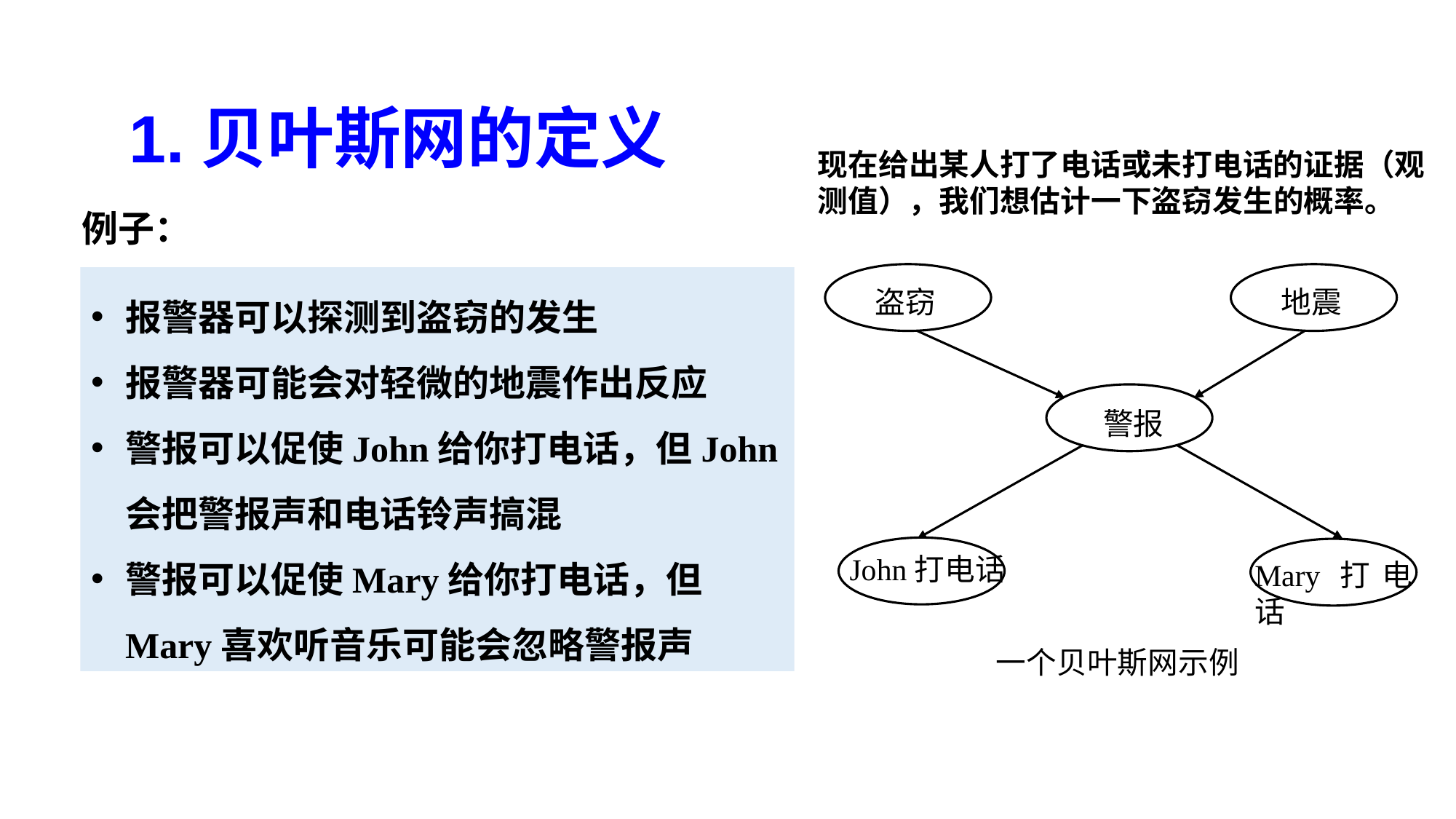

1.贝叶斯网的定义
现在给出某人打了电话或未打电话的证据（观测值），我们想估计一下盗窃发生的概率。
例子：

  盗窃

  地震

  警报

John打电话

Mary打电话
 一个贝叶斯网示例
报警器可以探测到盗窃的发生
报警器可能会对轻微的地震作出反应
警报可以促使John给你打电话，但John会把警报声和电话铃声搞混
警报可以促使Mary给你打电话，但Mary喜欢听音乐可能会忽略警报声